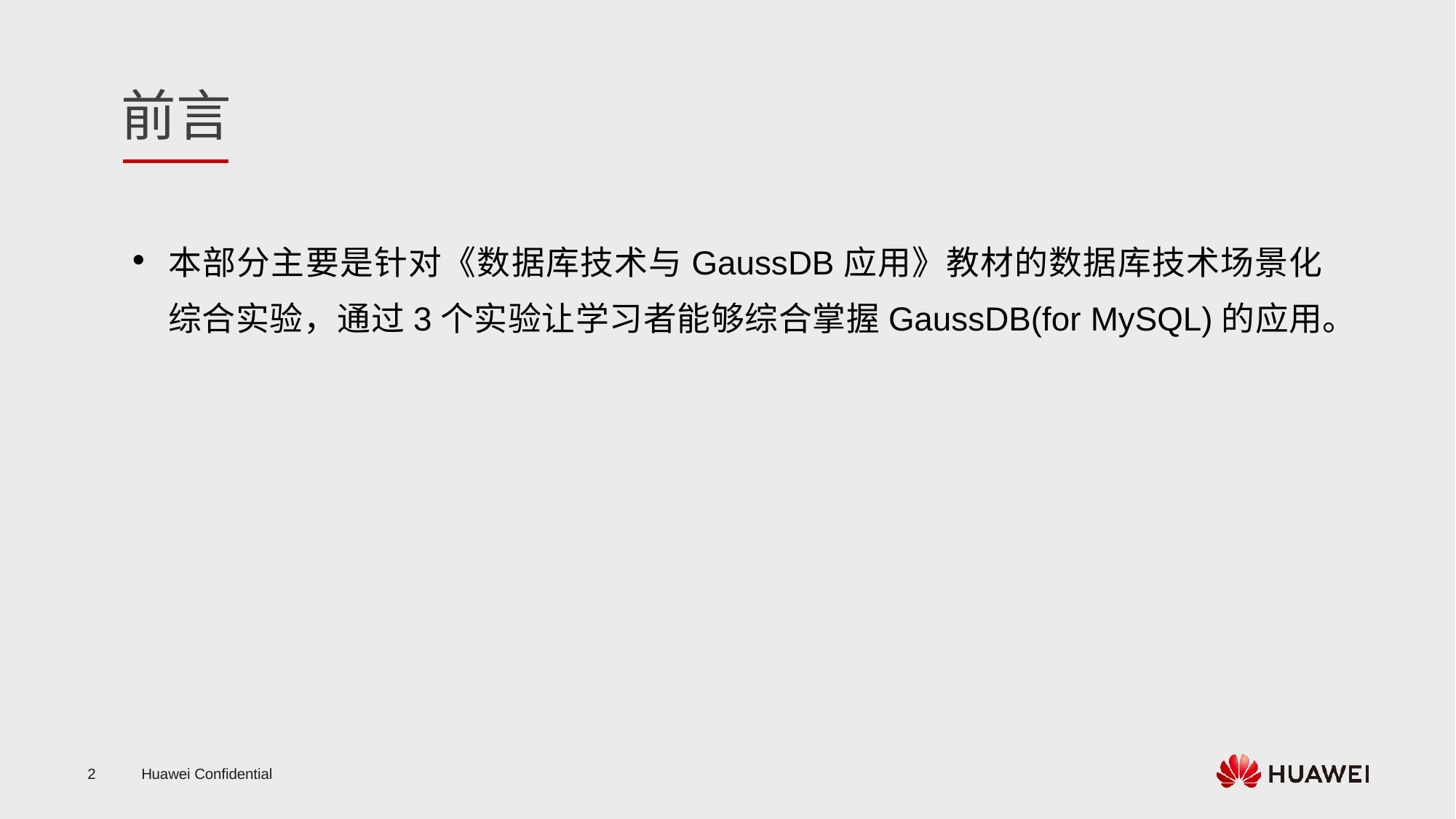

本部分主要是针对《数据库技术与GaussDB应用》教材的数据库技术场景化综合实验，通过3个实验让学习者能够综合掌握GaussDB(for MySQL)的应用。